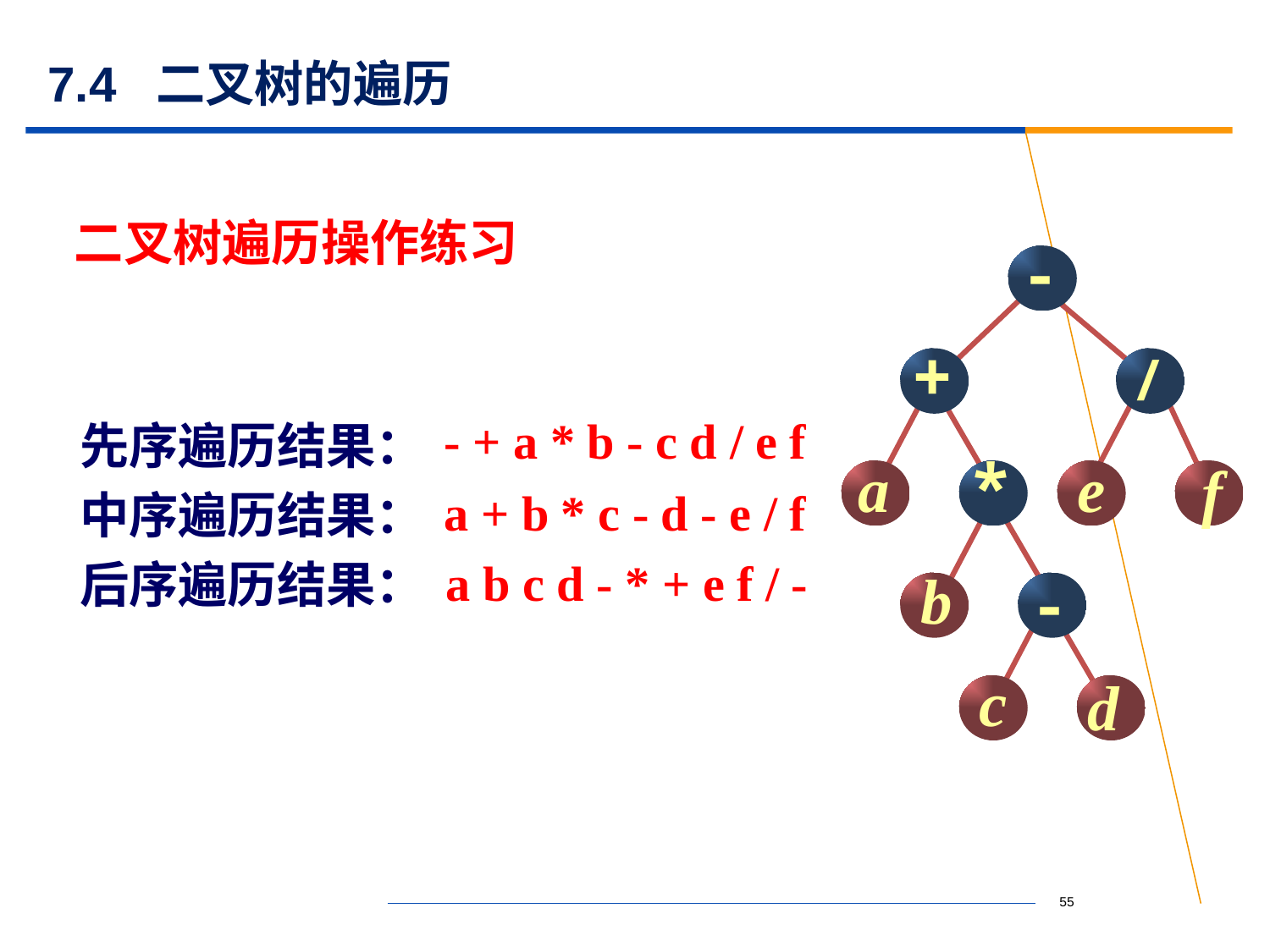

# 7.4  二叉树的遍历
二叉树遍历操作练习
-

+
/

先序遍历结果：
中序遍历结果：
后序遍历结果：
- + a * b - c d / e f
*
a
e
f

a + b * c - d - e / f

a b c d - * + e f / -
b
-

c
d